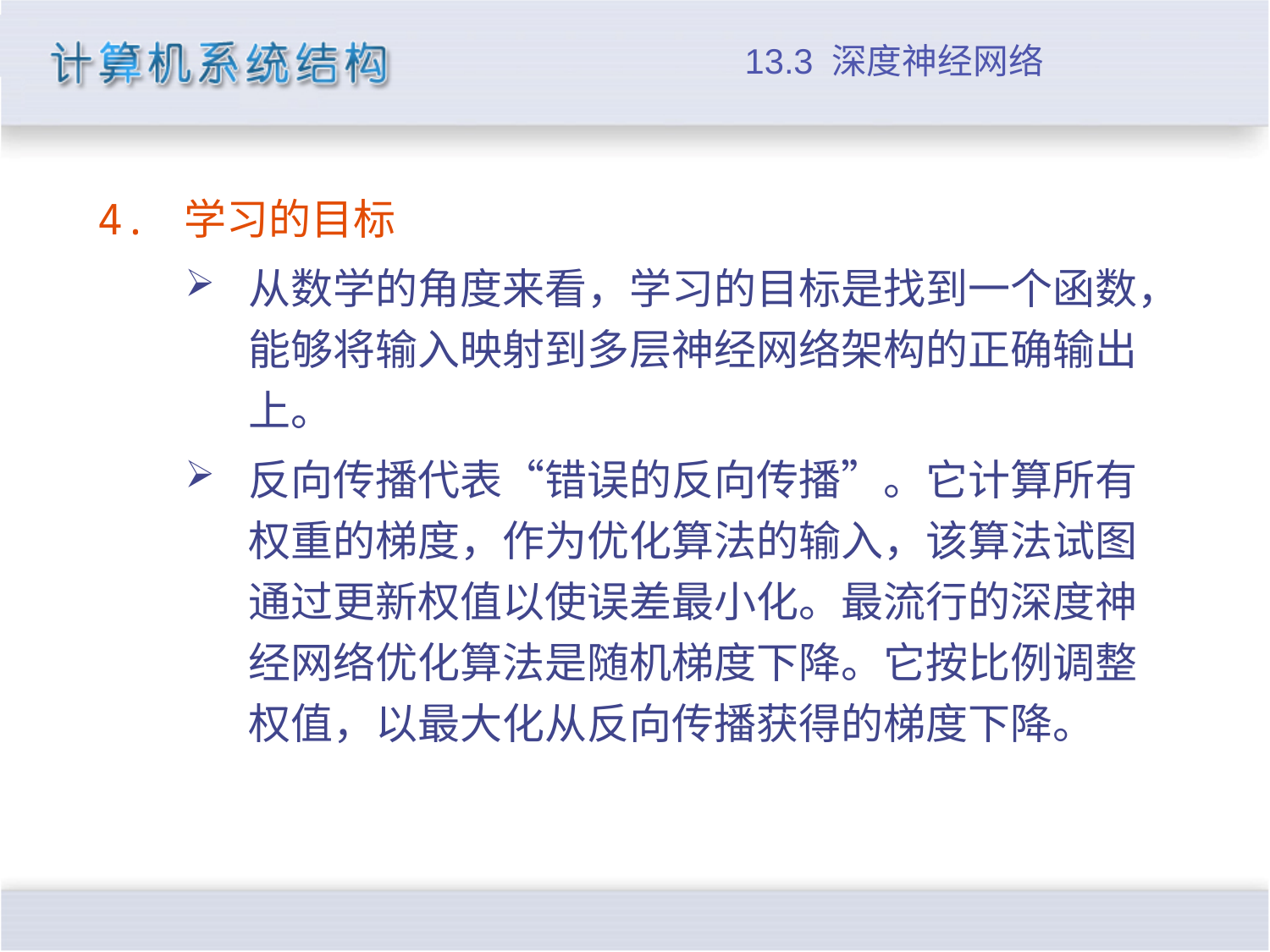

# 13.3 深度神经网络
4. 学习的目标
从数学的角度来看，学习的目标是找到一个函数，能够将输入映射到多层神经网络架构的正确输出上。
反向传播代表“错误的反向传播”。它计算所有权重的梯度，作为优化算法的输入，该算法试图通过更新权值以使误差最小化。最流行的深度神经网络优化算法是随机梯度下降。它按比例调整权值，以最大化从反向传播获得的梯度下降。